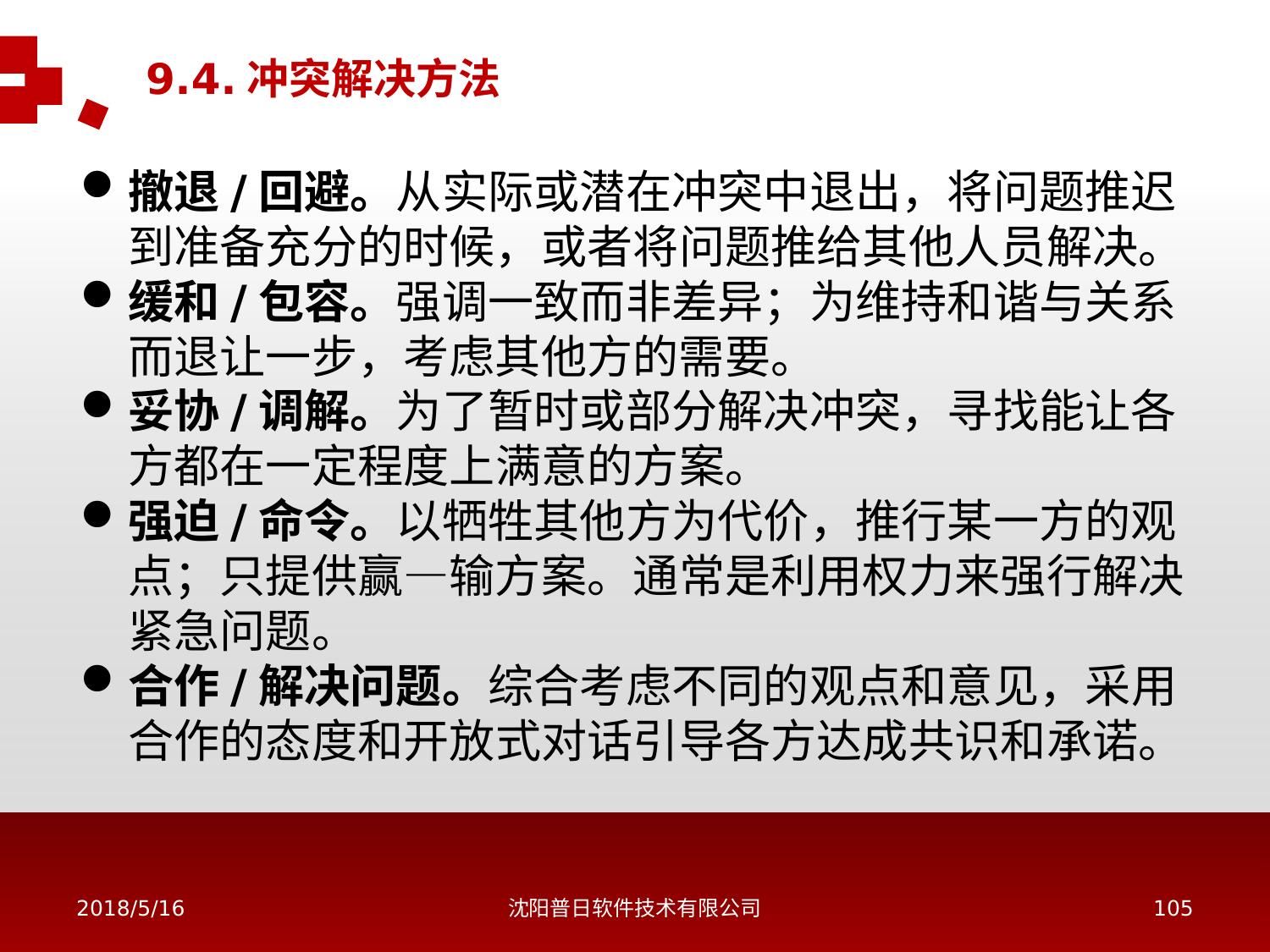

9.4.冲突解决方法
撤退/回避。从实际或潜在冲突中退出，将问题推迟到准备充分的时候，或者将问题推给其他人员解决。
缓和/包容。强调一致而非差异；为维持和谐与关系而退让一步，考虑其他方的需要。
妥协/调解。为了暂时或部分解决冲突，寻找能让各方都在一定程度上满意的方案。
强迫/命令。以牺牲其他方为代价，推行某一方的观点；只提供赢—输方案。通常是利用权力来强行解决紧急问题。
合作/解决问题。综合考虑不同的观点和意见，采用合作的态度和开放式对话引导各方达成共识和承诺。
2018/5/16
沈阳普日软件技术有限公司
105